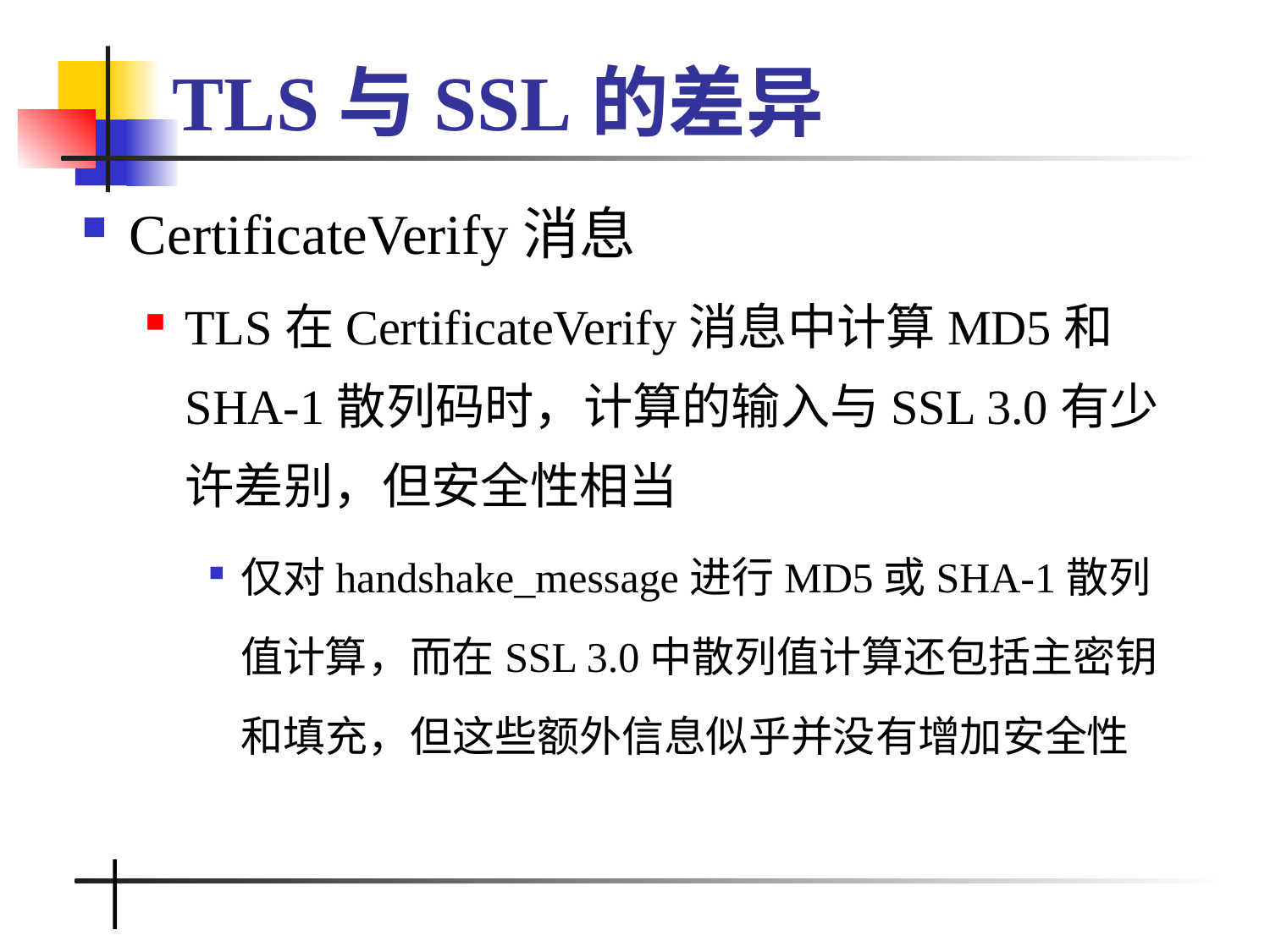

# TLS与SSL的差异
CertificateVerify消息
TLS在CertificateVerify消息中计算MD5和SHA-1散列码时，计算的输入与SSL 3.0有少许差别，但安全性相当
仅对handshake_message进行MD5或SHA-1散列值计算，而在SSL 3.0中散列值计算还包括主密钥和填充，但这些额外信息似乎并没有增加安全性